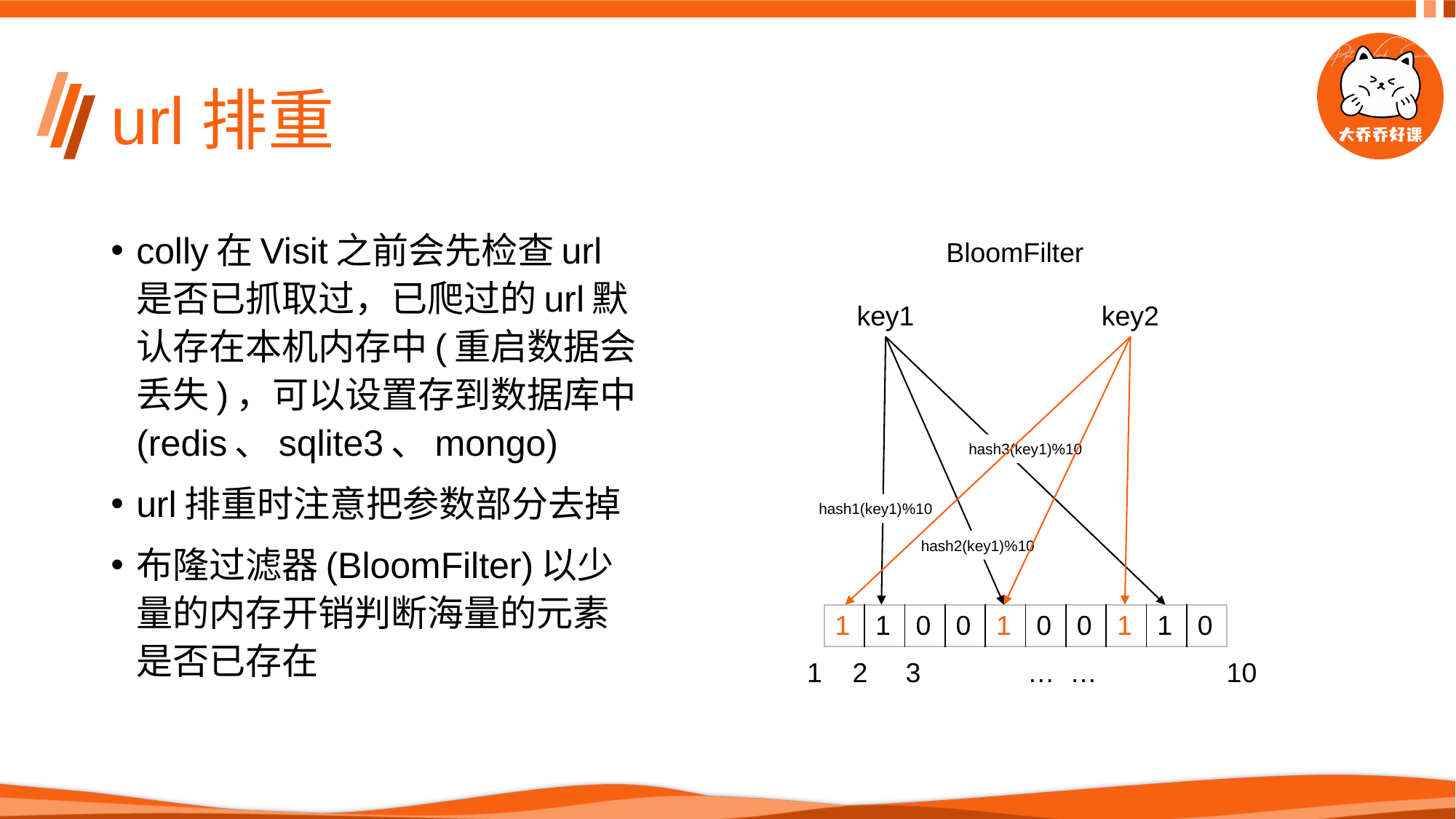

# url排重
colly在Visit之前会先检查url是否已抓取过，已爬过的url默认存在本机内存中(重启数据会丢失)，可以设置存到数据库中(redis、sqlite3、mongo)
url排重时注意把参数部分去掉
布隆过滤器(BloomFilter)以少量的内存开销判断海量的元素是否已存在
BloomFilter
key1
key2
hash3(key1)%10
hash1(key1)%10
hash2(key1)%10
| 1 | 1 | 0 | 0 | 1 | 0 | 0 | 1 | 1 | 0 |
| --- | --- | --- | --- | --- | --- | --- | --- | --- | --- |
 1    2     3              …  …                 10